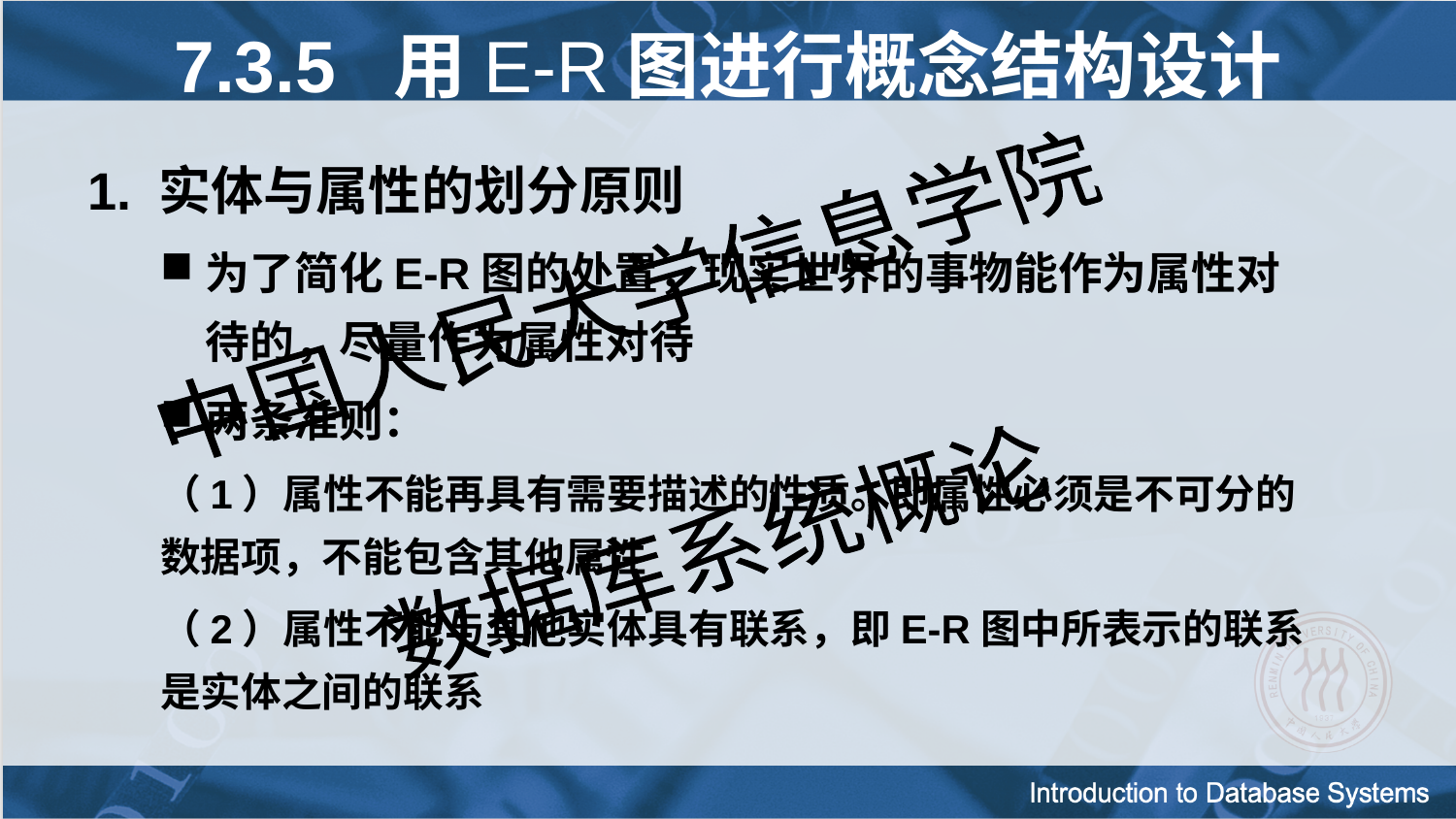

7.3.5  用E-R图进行概念结构设计
1. 实体与属性的划分原则
为了简化E-R图的处置，现实世界的事物能作为属性对待的，尽量作为属性对待
两条准则：
（1）属性不能再具有需要描述的性质。即属性必须是不可分的数据项，不能包含其他属性
（2）属性不能与其他实体具有联系，即E-R图中所表示的联系是实体之间的联系